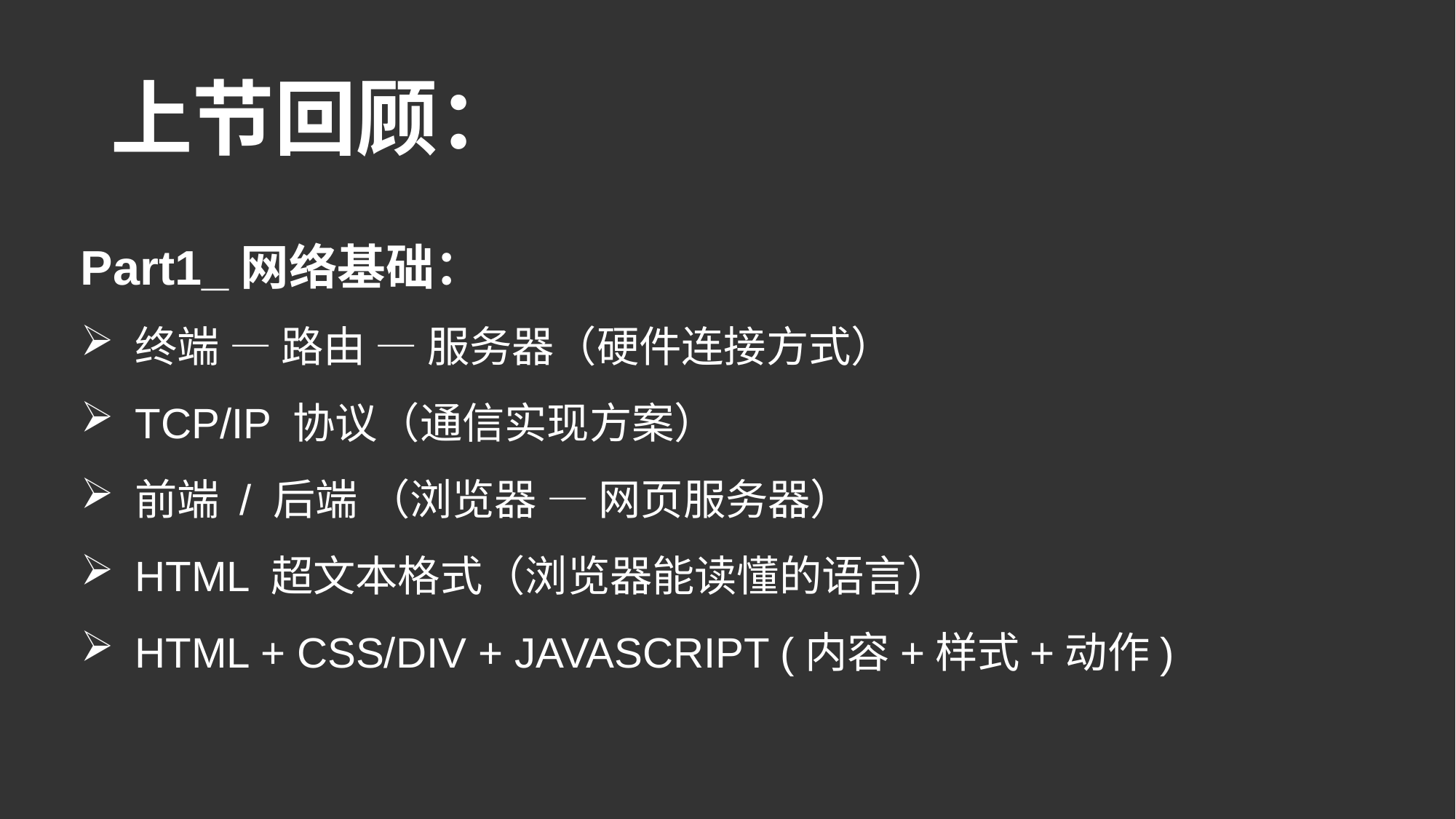

# 上节回顾：
Part1_网络基础：
终端 — 路由 — 服务器（硬件连接方式）
TCP/IP 协议（通信实现方案）
前端 / 后端 （浏览器 — 网页服务器）
HTML 超文本格式（浏览器能读懂的语言）
HTML + CSS/DIV + JAVASCRIPT (内容+样式+动作)